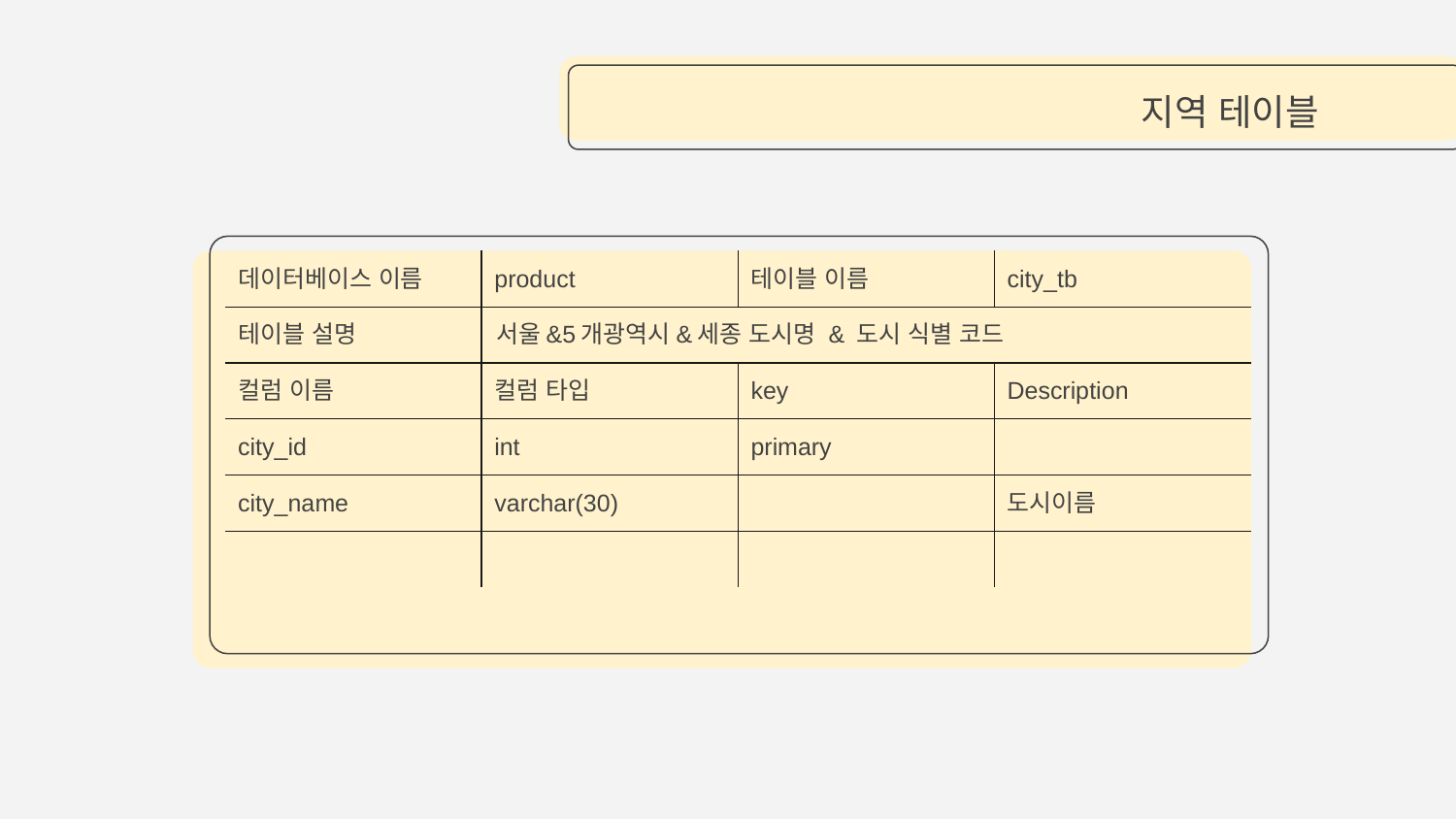

# 지역 테이블

| 데이터베이스 이름 | product | 테이블 이름 | city\_tb |
| --- | --- | --- | --- |
| 테이블 설명 | 서울&5개광역시&세종 도시명 & 도시 식별 코드 |  |  |
| 컬럼 이름 | 컬럼 타입 | key | Description |
| city\_id | int | primary |  |
| city\_name | varchar(30) |  | 도시이름 |
|  |  |  |  |